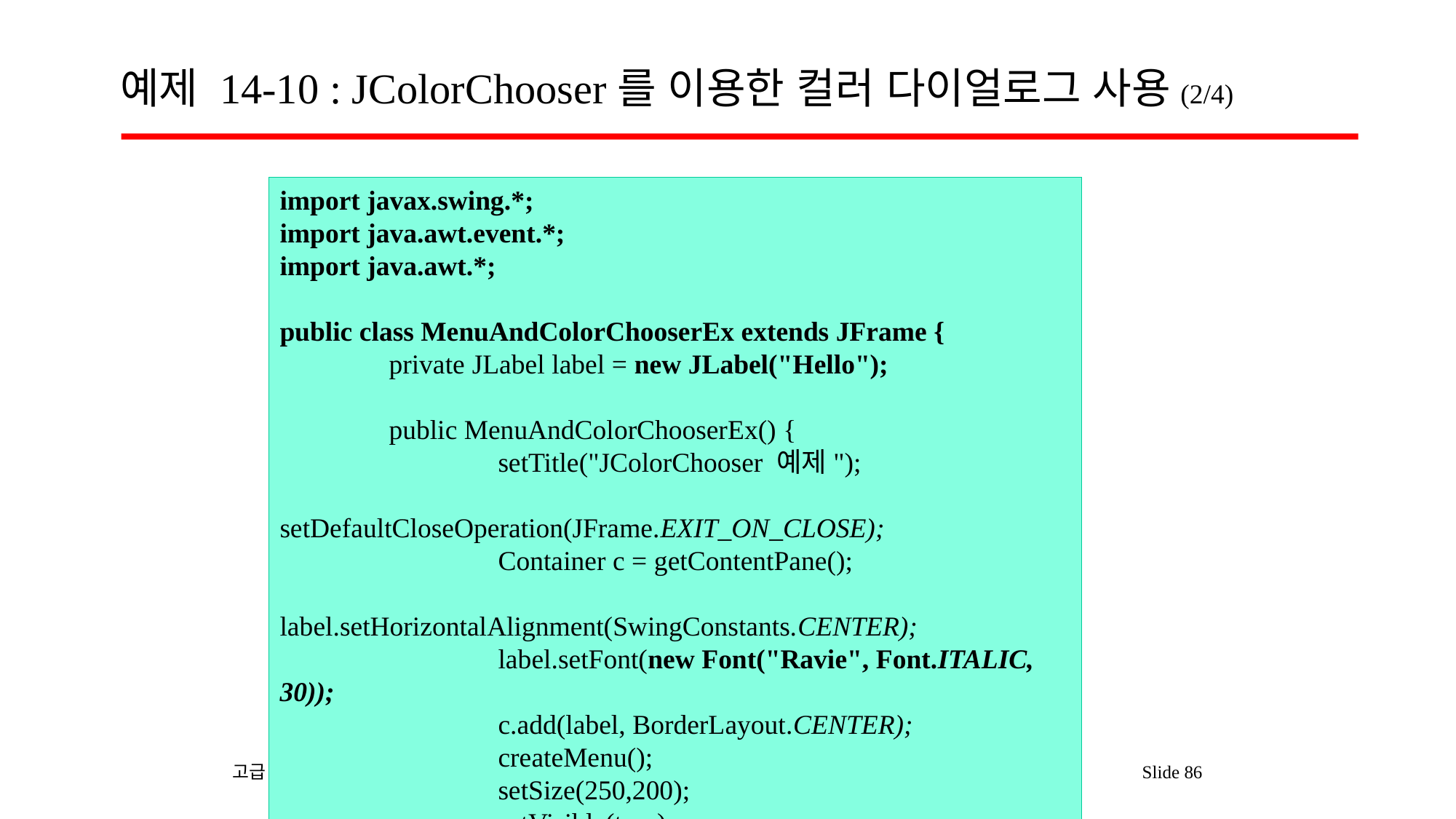

# 예제 14-10 : JColorChooser를 이용한 컬러 다이얼로그 사용(2/4)
import javax.swing.*;
import java.awt.event.*;
import java.awt.*;

public class MenuAndColorChooserEx extends JFrame {
	private JLabel label = new JLabel("Hello");

	public MenuAndColorChooserEx() {
		setTitle("JColorChooser 예제");
		setDefaultCloseOperation(JFrame.EXIT_ON_CLOSE);
		Container c = getContentPane();
		label.setHorizontalAlignment(SwingConstants.CENTER);
		label.setFont(new Font("Ravie", Font.ITALIC, 30));
		c.add(label, BorderLayout.CENTER);
		createMenu();
		setSize(250,200);
		setVisible(true);
	}